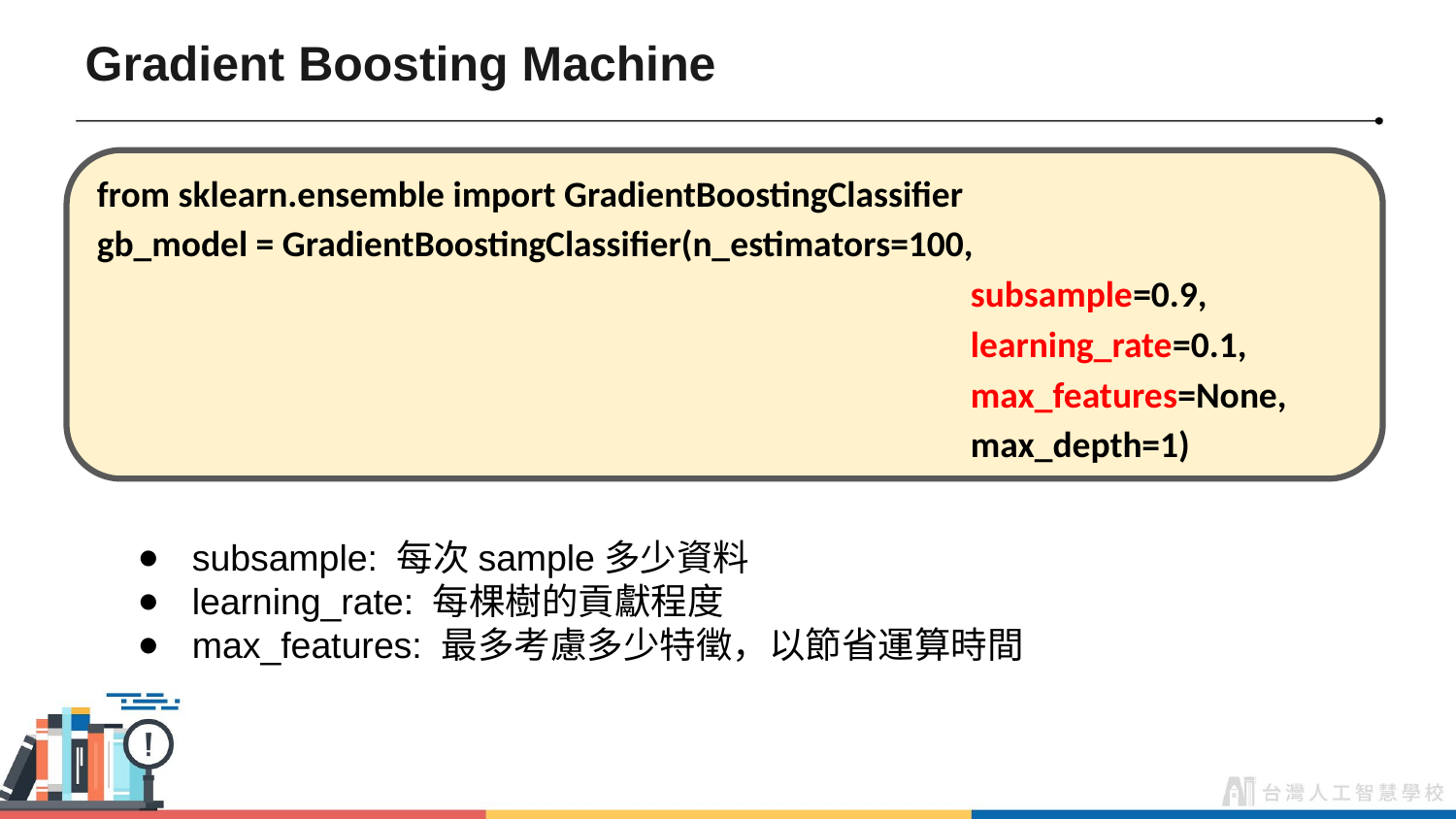

# Gradient Boosting Machine
from sklearn.ensemble import GradientBoostingClassifier
gb_model = GradientBoostingClassifier(n_estimators=100,
                                      				subsample=0.9,
                                      				learning_rate=0.1,
                                      				max_features=None,
                                      				max_depth=1)
subsample: 每次sample多少資料
learning_rate: 每棵樹的貢獻程度
max_features: 最多考慮多少特徵，以節省運算時間